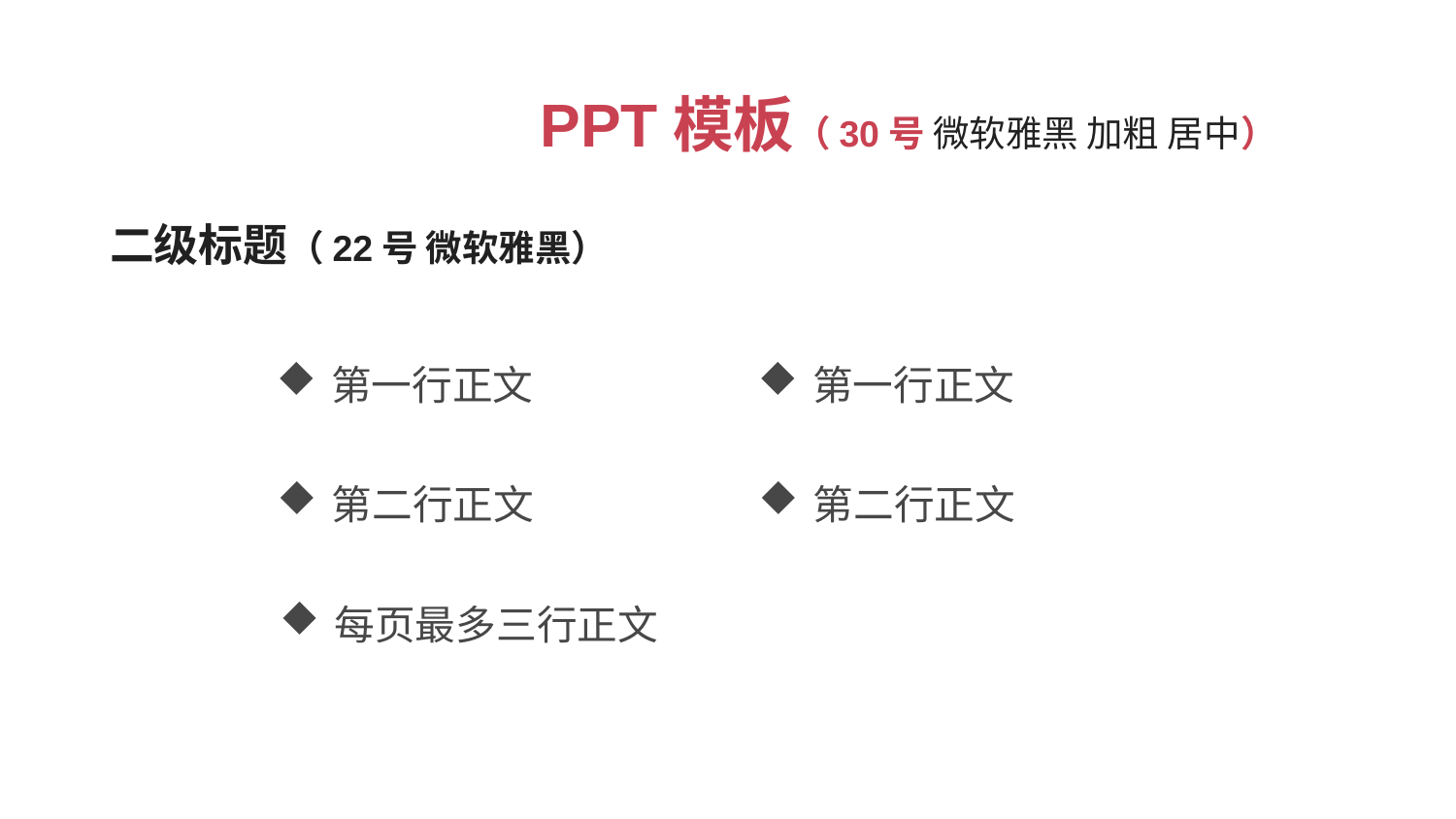

PPT模板（30号 微软雅黑 加粗 居中）
 二级标题（22号 微软雅黑）
第一行正文
第一行正文
第二行正文
第二行正文
每页最多三行正文